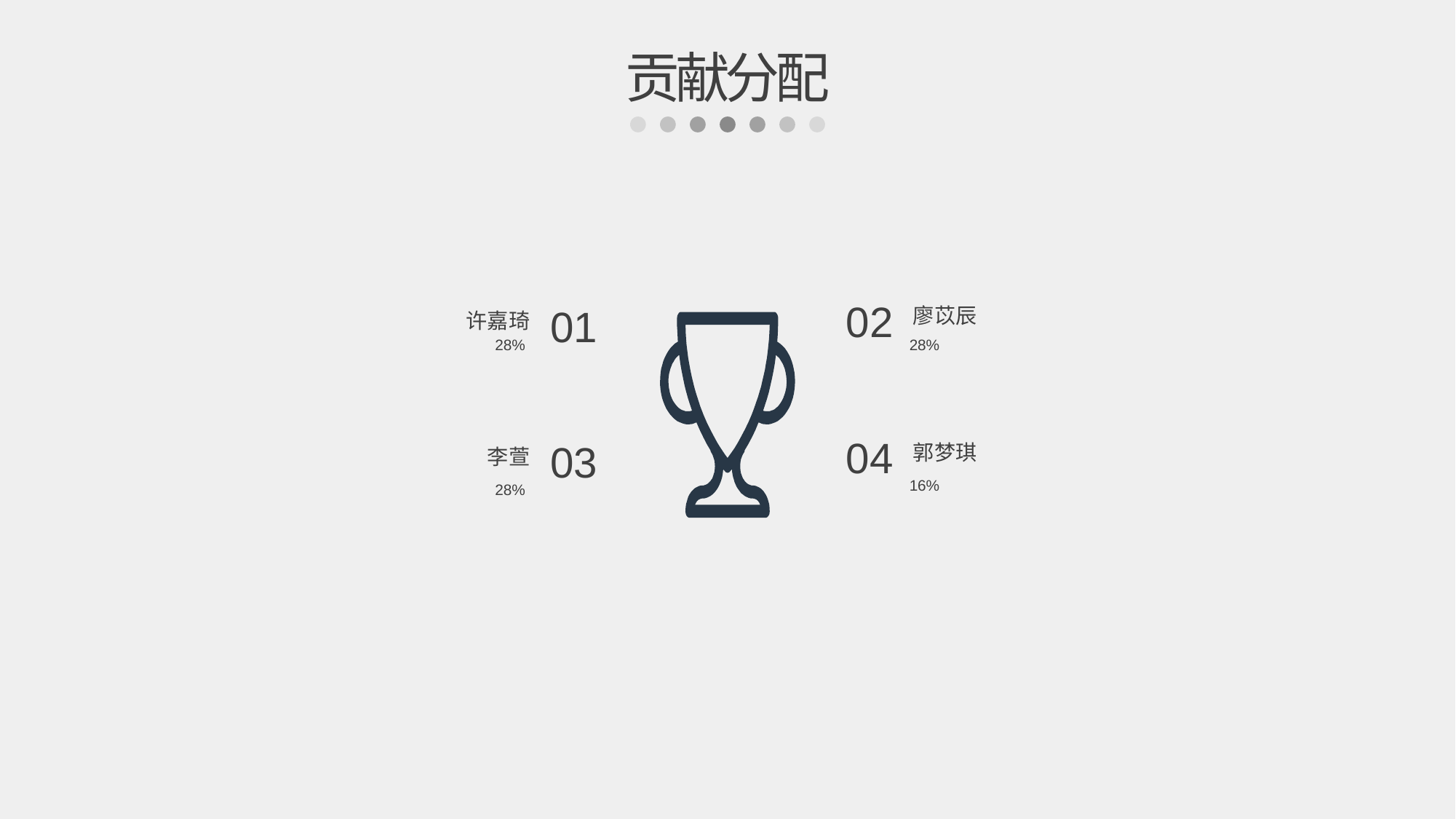

贡献分配
廖苡辰
02
28%
许嘉琦
01
28%

郭梦琪
04
16%
李萱
03
28%